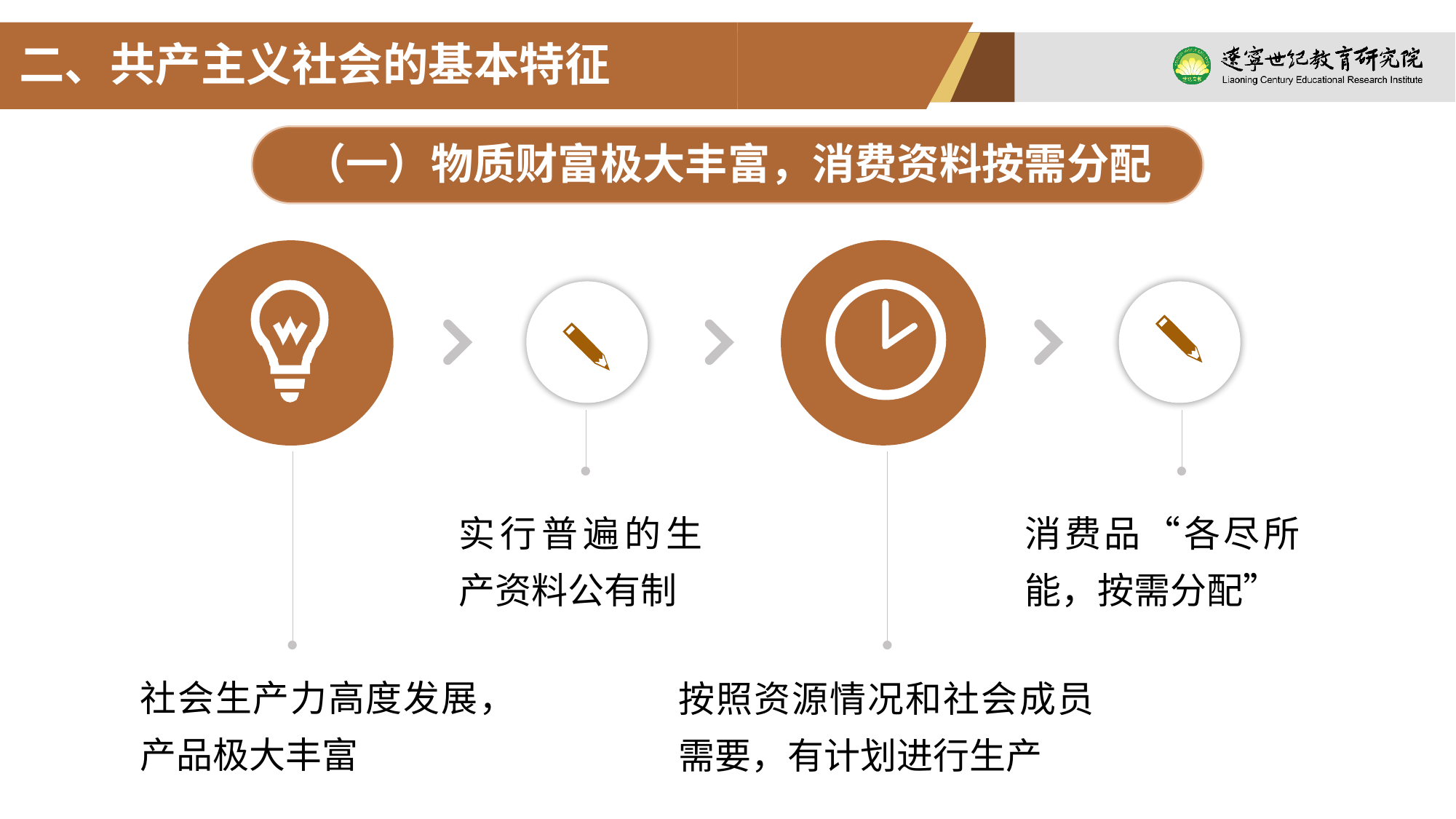

二、共产主义社会的基本特征
（一）物质财富极大丰富，消费资料按需分配

实行普遍的生产资料公有制
消费品“各尽所能，按需分配”
社会生产力高度发展，产品极大丰富
按照资源情况和社会成员需要，有计划进行生产